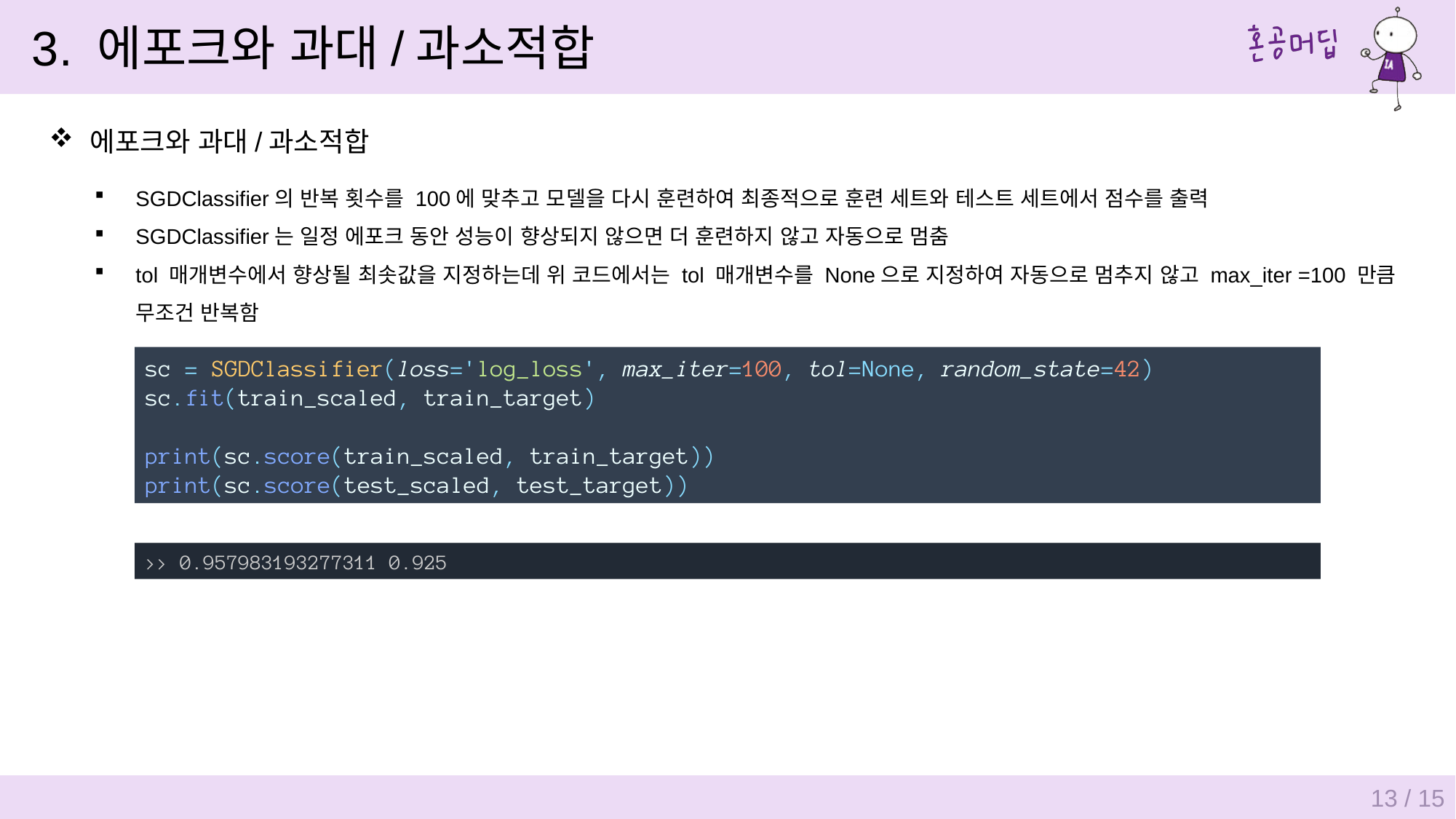

3. 에포크와 과대/과소적합
에포크와 과대/과소적합
SGDClassifier의 반복 횟수를 100에 맞추고 모델을 다시 훈련하여 최종적으로 훈련 세트와 테스트 세트에서 점수를 출력
SGDClassifier는 일정 에포크 동안 성능이 향상되지 않으면 더 훈련하지 않고 자동으로 멈춤
tol 매개변수에서 향상될 최솟값을 지정하는데 위 코드에서는 tol 매개변수를 None으로 지정하여 자동으로 멈추지 않고 max_iter =100 만큼
무조건 반복함
sc = SGDClassifier(loss='log_loss', max_iter=100, tol=None, random_state=42)
sc.fit(train_scaled, train_target)
print(sc.score(train_scaled, train_target))
print(sc.score(test_scaled, test_target))
>> 0.957983193277311 0.925
13 / 15